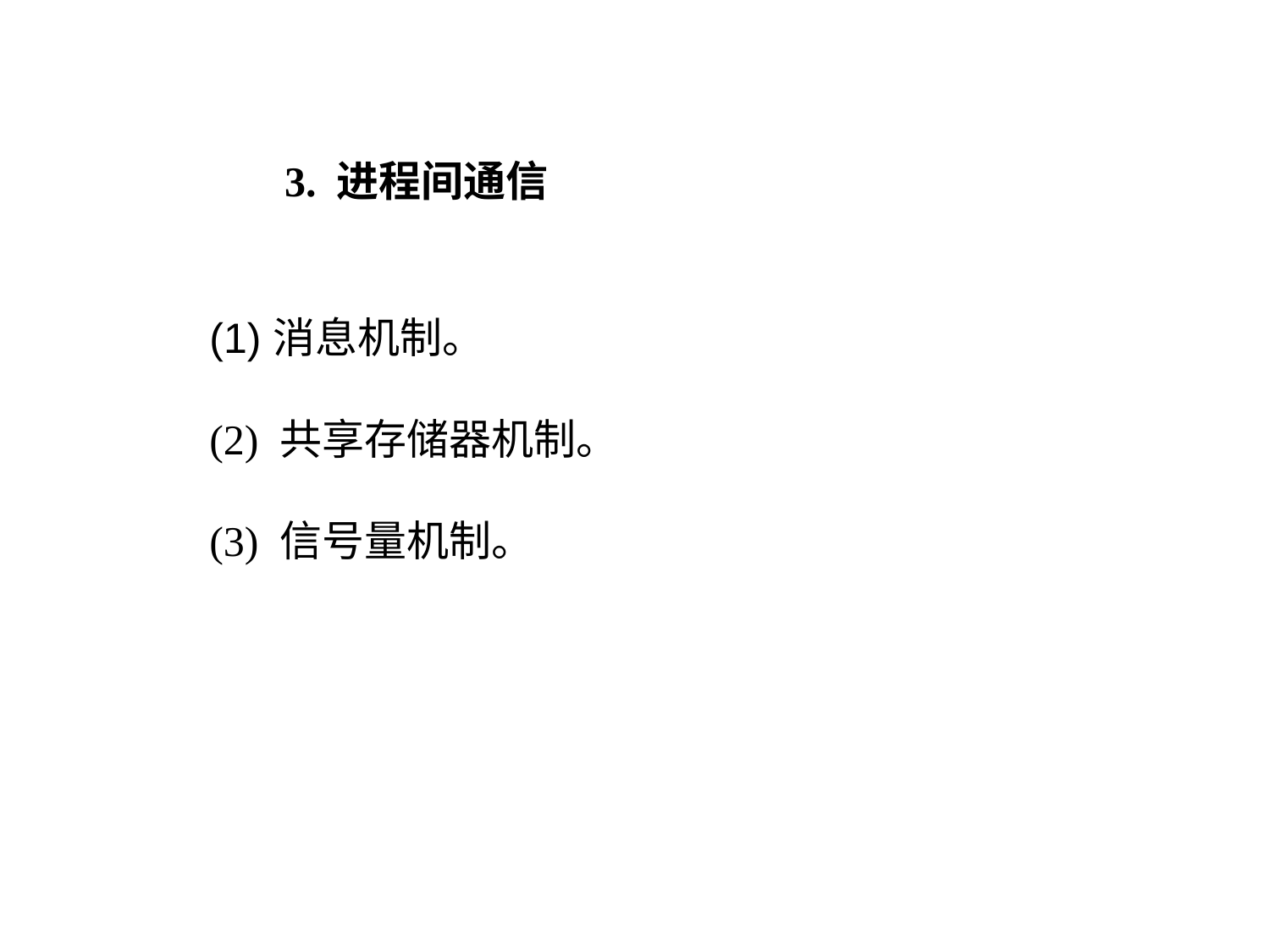

3. 进程间通信
消息机制。
(2) 共享存储器机制。
(3) 信号量机制。